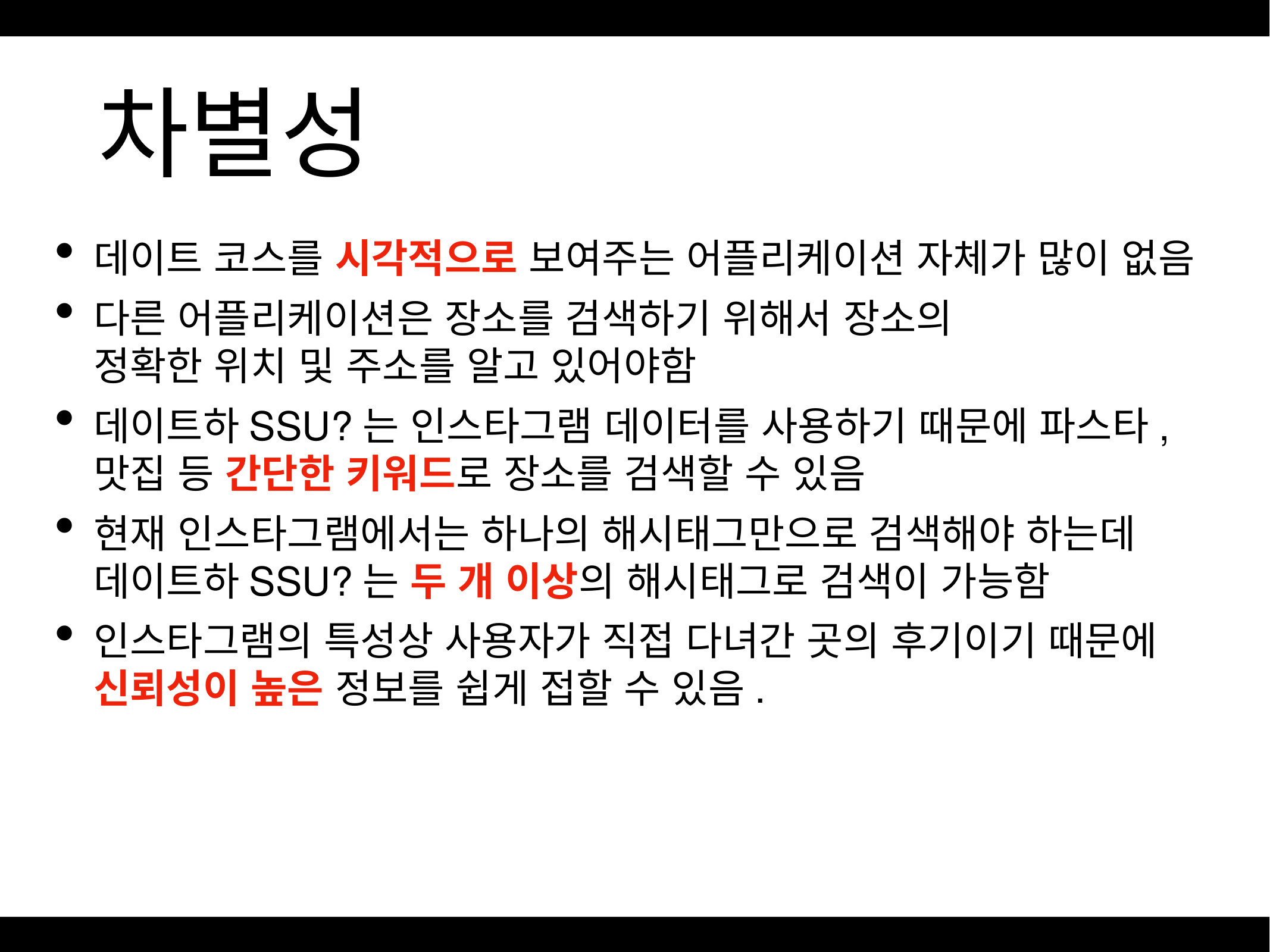

# 차별성
데이트 코스를 시각적으로 보여주는 어플리케이션 자체가 많이 없음
다른 어플리케이션은 장소를 검색하기 위해서 장소의
정확한 위치 및 주소를 알고 있어야함
데이트하SSU?는 인스타그램 데이터를 사용하기 때문에 파스타, 맛집 등 간단한 키워드로 장소를 검색할 수 있음
현재 인스타그램에서는 하나의 해시태그만으로 검색해야 하는데
데이트하SSU?는 두 개 이상의 해시태그로 검색이 가능함
인스타그램의 특성상 사용자가 직접 다녀간 곳의 후기이기 때문에
신뢰성이 높은 정보를 쉽게 접할 수 있음.
14